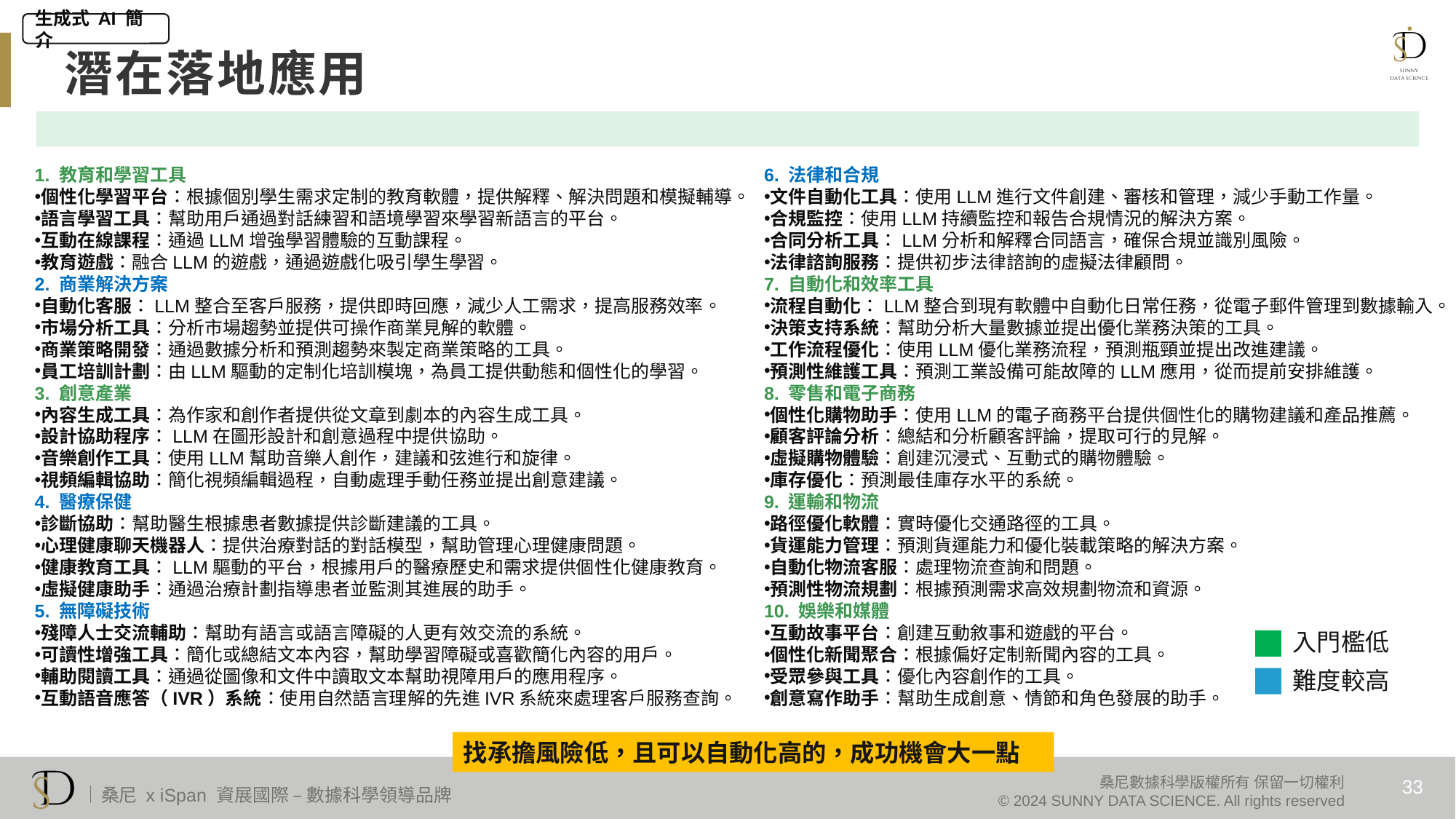

生成式 AI 簡介
潛在落地應用

1. 教育和學習工具
個性化學習平台：根據個別學生需求定制的教育軟體，提供解釋、解決問題和模擬輔導。
語言學習工具：幫助用戶通過對話練習和語境學習來學習新語言的平台。
互動在線課程：通過LLM增強學習體驗的互動課程。
教育遊戲：融合LLM的遊戲，通過遊戲化吸引學生學習。
2. 商業解決方案
自動化客服：LLM整合至客戶服務，提供即時回應，減少人工需求，提高服務效率。
市場分析工具：分析市場趨勢並提供可操作商業見解的軟體。
商業策略開發：通過數據分析和預測趨勢來製定商業策略的工具。
員工培訓計劃：由LLM驅動的定制化培訓模塊，為員工提供動態和個性化的學習。
3. 創意產業
內容生成工具：為作家和創作者提供從文章到劇本的內容生成工具。
設計協助程序：LLM在圖形設計和創意過程中提供協助。
音樂創作工具：使用LLM幫助音樂人創作，建議和弦進行和旋律。
視頻編輯協助：簡化視頻編輯過程，自動處理手動任務並提出創意建議。
4. 醫療保健
診斷協助：幫助醫生根據患者數據提供診斷建議的工具。
心理健康聊天機器人：提供治療對話的對話模型，幫助管理心理健康問題。
健康教育工具：LLM驅動的平台，根據用戶的醫療歷史和需求提供個性化健康教育。
虛擬健康助手：通過治療計劃指導患者並監測其進展的助手。
5. 無障礙技術
殘障人士交流輔助：幫助有語言或語言障礙的人更有效交流的系統。
可讀性增強工具：簡化或總結文本內容，幫助學習障礙或喜歡簡化內容的用戶。
輔助閱讀工具：通過從圖像和文件中讀取文本幫助視障用戶的應用程序。
互動語音應答（IVR）系統：使用自然語言理解的先進IVR系統來處理客戶服務查詢。
6. 法律和合規
文件自動化工具：使用LLM進行文件創建、審核和管理，減少手動工作量。
合規監控：使用LLM持續監控和報告合規情況的解決方案。
合同分析工具：LLM分析和解釋合同語言，確保合規並識別風險。
法律諮詢服務：提供初步法律諮詢的虛擬法律顧問。
7. 自動化和效率工具
流程自動化：LLM整合到現有軟體中自動化日常任務，從電子郵件管理到數據輸入。
決策支持系統：幫助分析大量數據並提出優化業務決策的工具。
工作流程優化：使用LLM優化業務流程，預測瓶頸並提出改進建議。
預測性維護工具：預測工業設備可能故障的LLM應用，從而提前安排維護。
8. 零售和電子商務
個性化購物助手：使用LLM的電子商務平台提供個性化的購物建議和產品推薦。
顧客評論分析：總結和分析顧客評論，提取可行的見解。
虛擬購物體驗：創建沉浸式、互動式的購物體驗。
庫存優化：預測最佳庫存水平的系統。
9. 運輸和物流
路徑優化軟體：實時優化交通路徑的工具。
貨運能力管理：預測貨運能力和優化裝載策略的解決方案。
自動化物流客服：處理物流查詢和問題。
預測性物流規劃：根據預測需求高效規劃物流和資源。
10. 娛樂和媒體
互動故事平台：創建互動敘事和遊戲的平台。
個性化新聞聚合：根據偏好定制新聞內容的工具。
受眾參與工具：優化內容創作的工具。
創意寫作助手：幫助生成創意、情節和角色發展的助手。
入門檻低

難度較高

找承擔風險低，且可以自動化高的，成功機會大一點